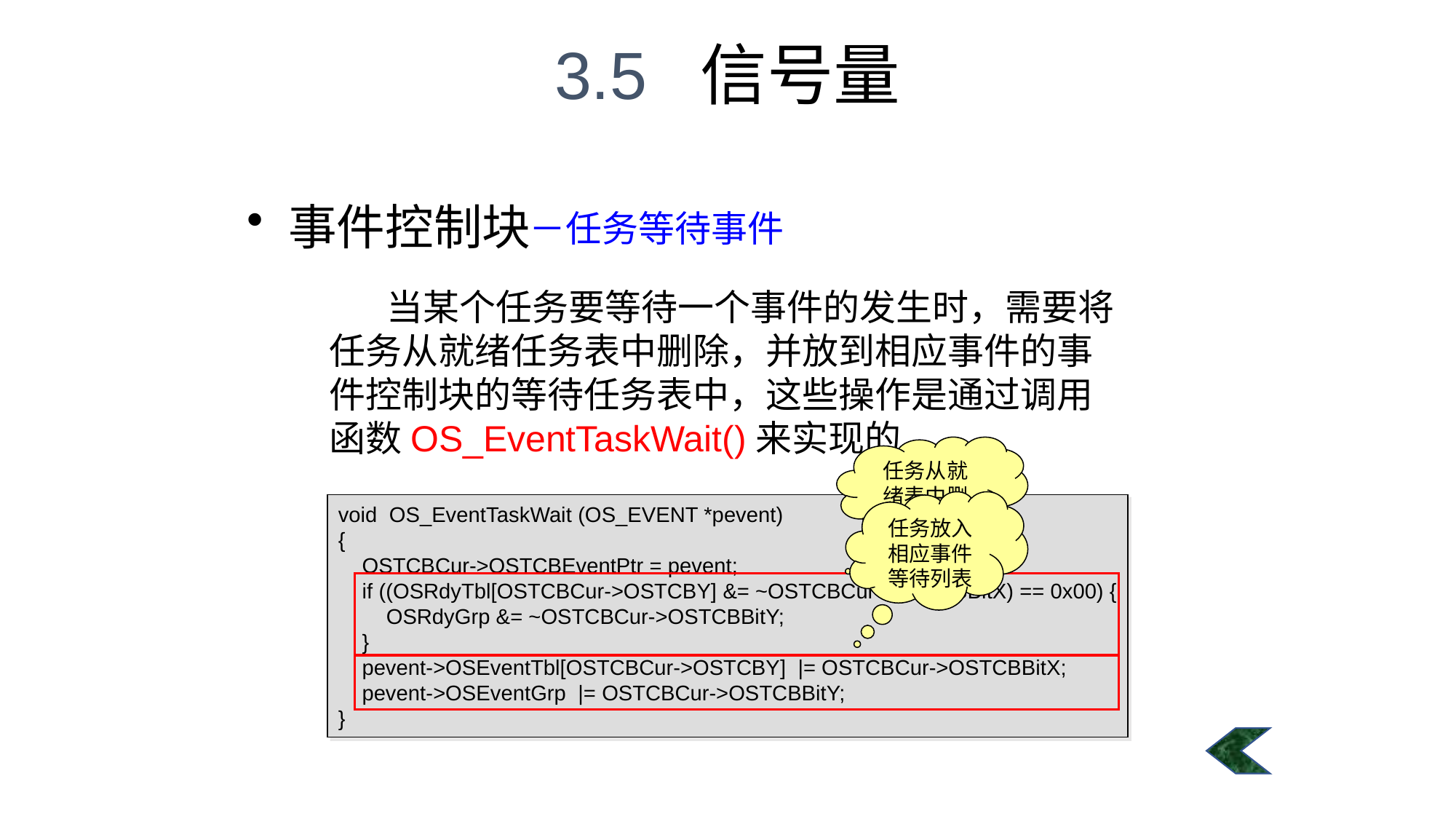

3.5  信号量
#
事件控制块
－任务等待事件

      当某个任务要等待一个事件的发生时，需要将任务从就绪任务表中删除，并放到相应事件的事件控制块的等待任务表中，这些操作是通过调用函数OS_EventTaskWait()来实现的。
任务从就绪表中删除
任务放入相应事件等待列表
void  OS_EventTaskWait (OS_EVENT *pevent)
{
    OSTCBCur->OSTCBEventPtr = pevent;
    if ((OSRdyTbl[OSTCBCur->OSTCBY] &= ~OSTCBCur->OSTCBBitX) == 0x00) {
        OSRdyGrp &= ~OSTCBCur->OSTCBBitY;
    }
    pevent->OSEventTbl[OSTCBCur->OSTCBY]  |= OSTCBCur->OSTCBBitX;
    pevent->OSEventGrp  |= OSTCBCur->OSTCBBitY;
}